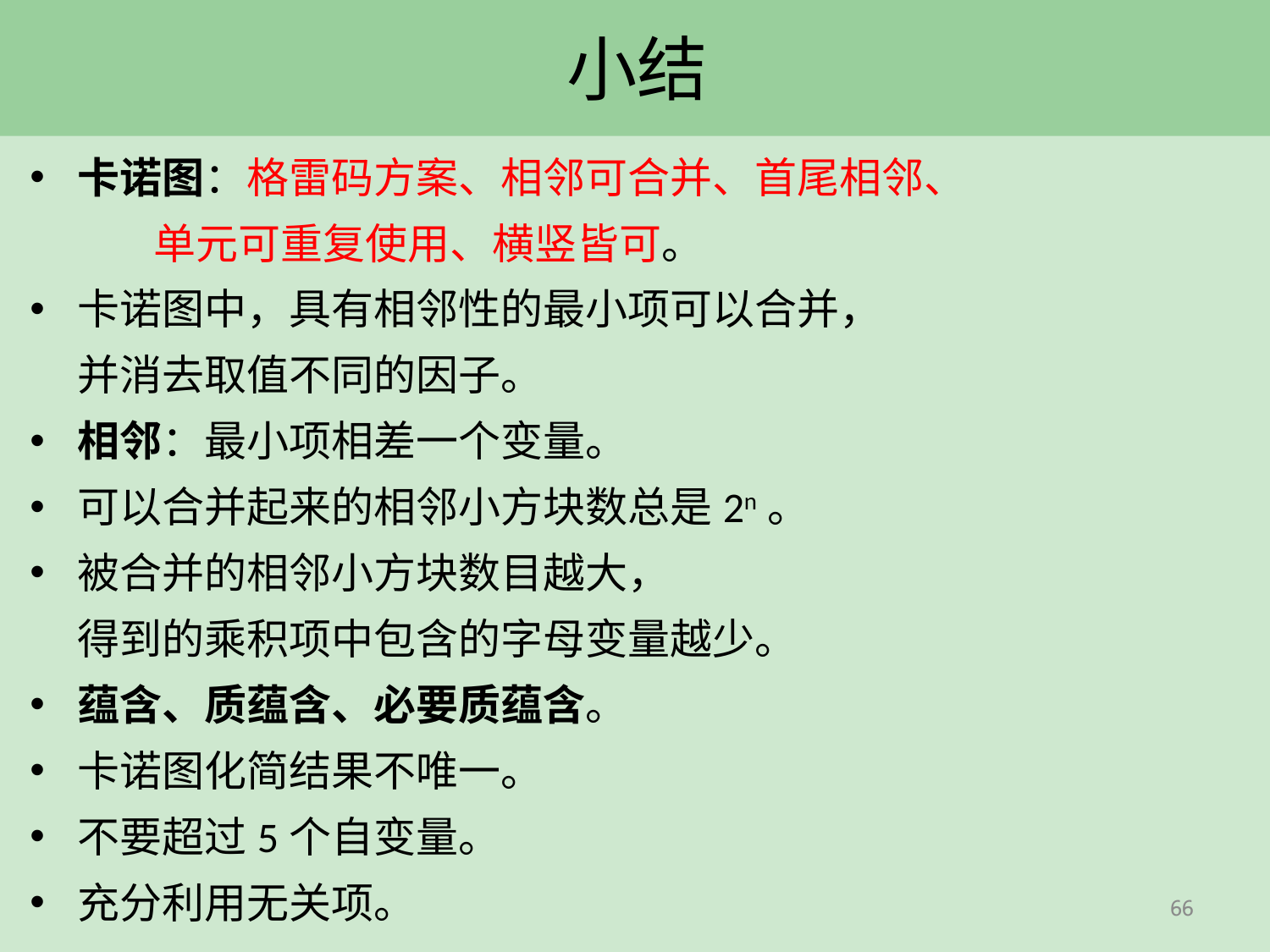

# 小结
卡诺图：格雷码方案、相邻可合并、首尾相邻、
        单元可重复使用、横竖皆可。
卡诺图中，具有相邻性的最小项可以合并，
并消去取值不同的因子。
相邻：最小项相差一个变量。
可以合并起来的相邻小方块数总是2n。
被合并的相邻小方块数目越大，
得到的乘积项中包含的字母变量越少。
蕴含、质蕴含、必要质蕴含。
卡诺图化简结果不唯一。
不要超过5个自变量。
充分利用无关项。
66